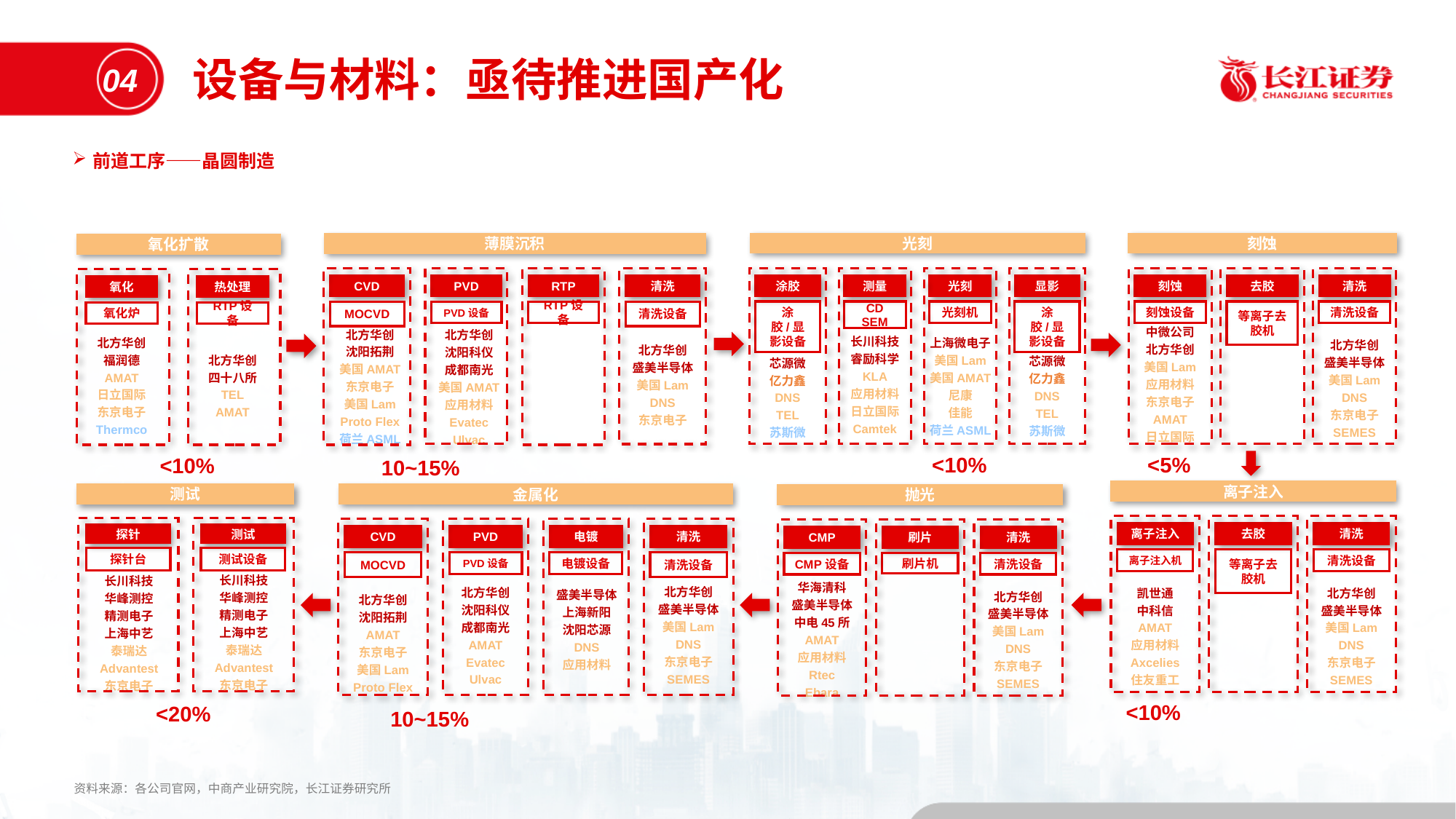

设备与材料：亟待推进国产化
04
前道工序——晶圆制造
光刻

涂胶
涂胶/显影设备
芯源微
亿力鑫
DNS
TEL
苏斯微

测量
CD SEM
长川科技
睿励科学
KLA
应用材料
日立国际
Camtek

光刻
光刻机
上海微电子
美国Lam
美国AMAT
尼康
佳能
荷兰ASML

显影
涂胶/显影设备
芯源微
亿力鑫
DNS
TEL
苏斯微
<10%
刻蚀

刻蚀
刻蚀设备
中微公司
北方华创
美国Lam
应用材料
东京电子
AMAT
日立国际

去胶
等离子去胶机

清洗
清洗设备
北方华创
盛美半导体
美国Lam
DNS
东京电子
SEMES
<5%
薄膜沉积

CVD
MOCVD
北方华创
沈阳拓荆
美国AMAT
东京电子
美国Lam
Proto Flex
荷兰ASML

PVD
PVD设备
北方华创
沈阳科仪
成都南光
美国AMAT
应用材料
Evatec
Ulvac

RTP
RTP设备

清洗
清洗设备
北方华创
盛美半导体
美国Lam
DNS
东京电子
10~15%
氧化扩散

氧化
氧化炉
北方华创
福润德
AMAT
日立国际
东京电子
Thermco

热处理
RTP设备
北方华创
四十八所
TEL
AMAT

<10%

离子注入

离子注入
离子注入机
凯世通
中科信
AMAT
应用材料
Axcelies
住友重工

去胶
等离子去胶机

清洗
清洗设备
北方华创
盛美半导体
美国Lam
DNS
东京电子
SEMES
<10%
测试

测试
测试设备
长川科技
华峰测控
精测电子
上海中艺
泰瑞达
Advantest
东京电子

<20%
金属化

CVD
MOCVD
北方华创
沈阳拓荆
AMAT
东京电子
美国Lam
Proto Flex

PVD
PVD设备
盛美半导体
上海新阳
沈阳芯源
DNS
应用材料
北方华创
沈阳科仪
成都南光
AMAT
Evatec
Ulvac

电镀
电镀设备

清洗
清洗设备
北方华创
盛美半导体
美国Lam
DNS
东京电子
SEMES
10~15%
抛光

CMP
CMP设备
华海清科
盛美半导体
中电45所
AMAT
应用材料
Rtec
Ebara

刷片
刷片机

清洗
清洗设备
北方华创
盛美半导体
美国Lam
DNS
东京电子
SEMES
探针
探针台
长川科技
华峰测控
精测电子
上海中艺
泰瑞达
Advantest
东京电子

资料来源：各公司官网，中商产业研究院，长江证券研究所